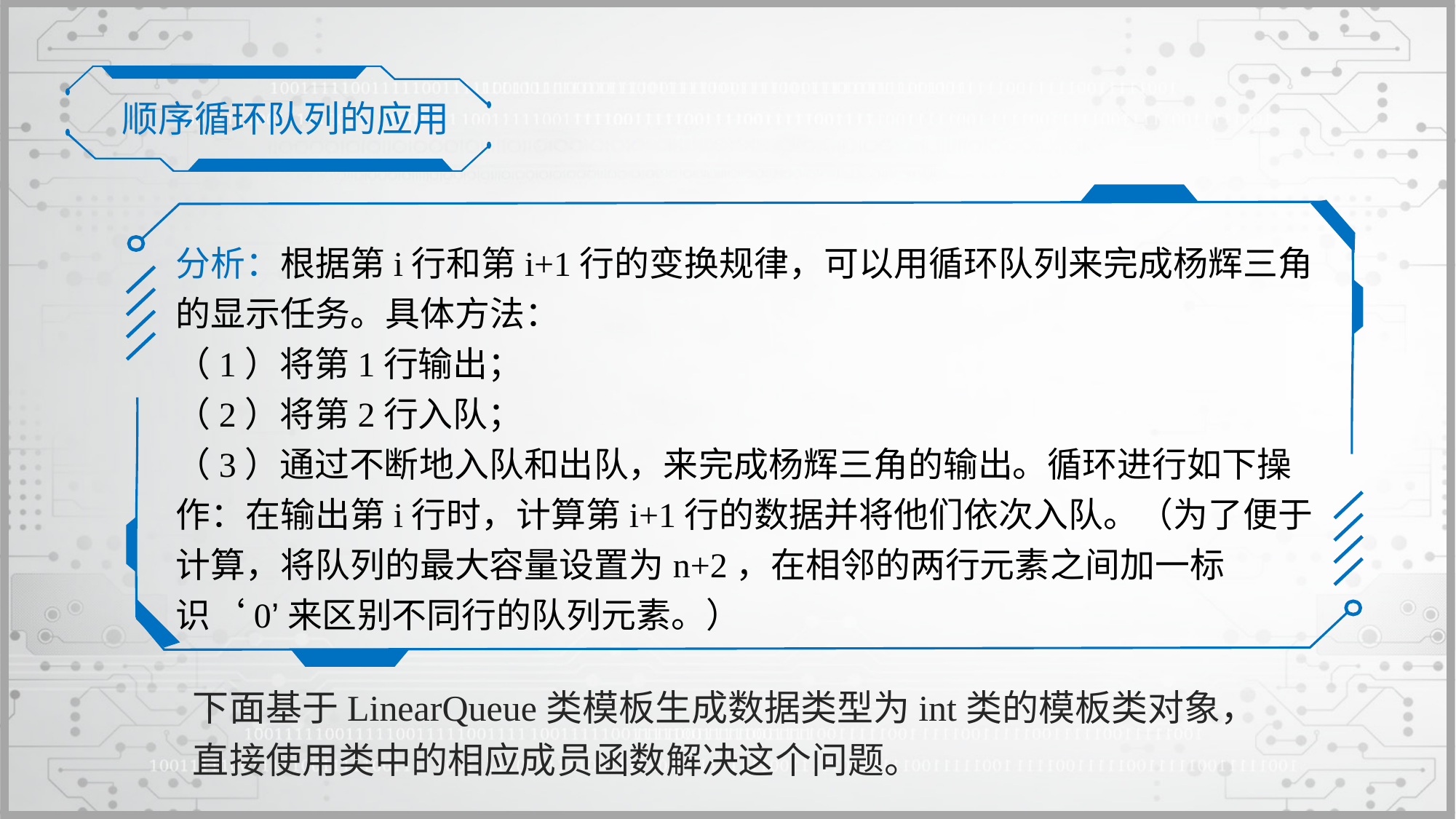

顺序循环队列的应用

分析：根据第i行和第i+1行的变换规律，可以用循环队列来完成杨辉三角的显示任务。具体方法：
（1）将第1行输出；
（2）将第2行入队；
（3）通过不断地入队和出队，来完成杨辉三角的输出。循环进行如下操作：在输出第i行时，计算第i+1行的数据并将他们依次入队。（为了便于计算，将队列的最大容量设置为n+2，在相邻的两行元素之间加一标识‘0’来区别不同行的队列元素。）
下面基于LinearQueue类模板生成数据类型为int类的模板类对象，直接使用类中的相应成员函数解决这个问题。